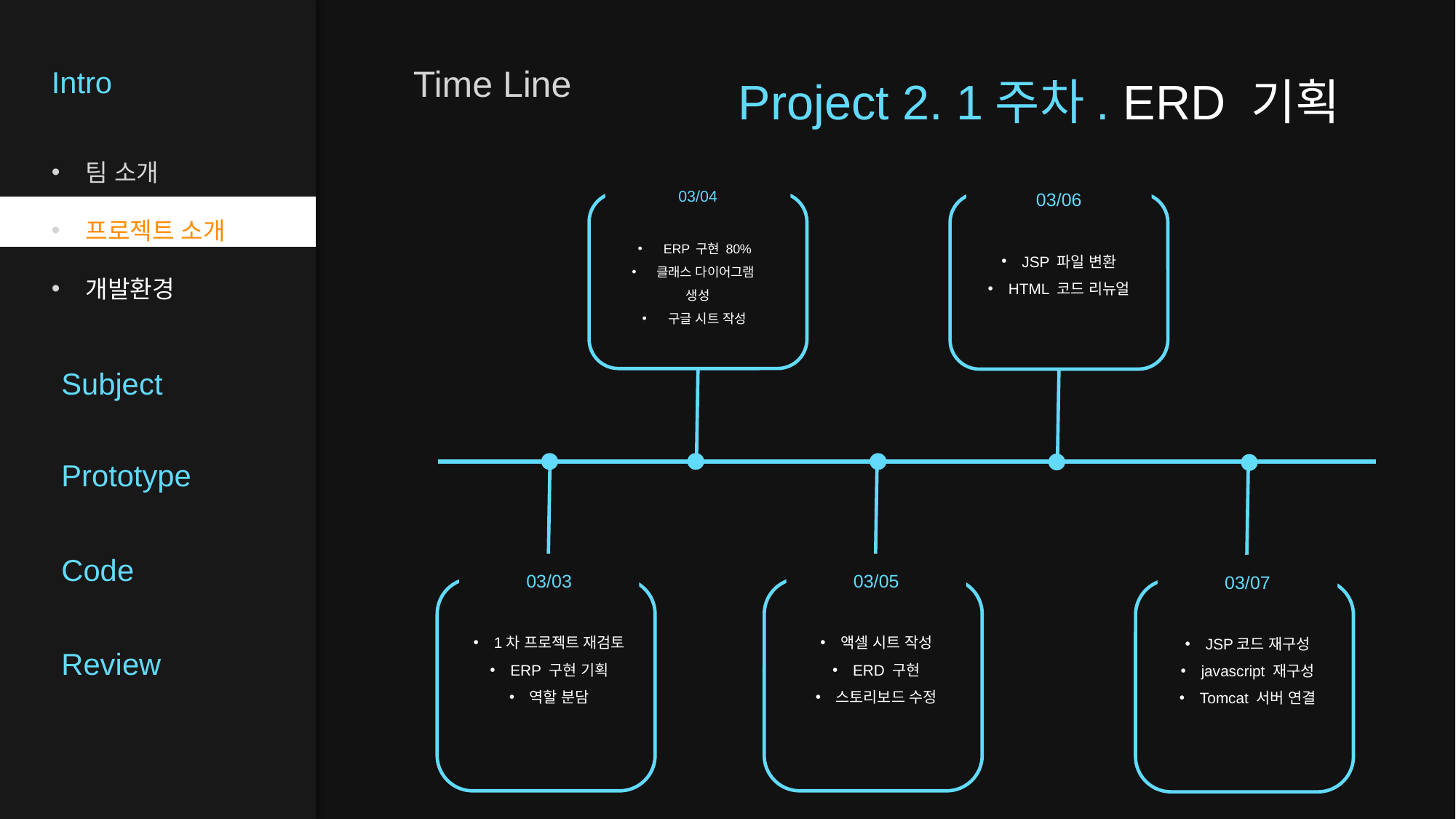

Intro
Time Line
Project 2. 1주차. ERD 기획
팀 소개
프로젝트 소개
개발환경
03/04

ERP 구현 80%
클래스 다이어그램
생성
구글 시트 작성
03/06

JSP 파일 변환
HTML 코드 리뉴얼

Subject
Prototype

Code
03/03

1차 프로젝트 재검토
ERP 구현 기획
역할 분담
03/05

액셀 시트 작성
ERD 구현
스토리보드 수정
03/07

JSP코드 재구성
javascript 재구성
Tomcat 서버 연결

Review